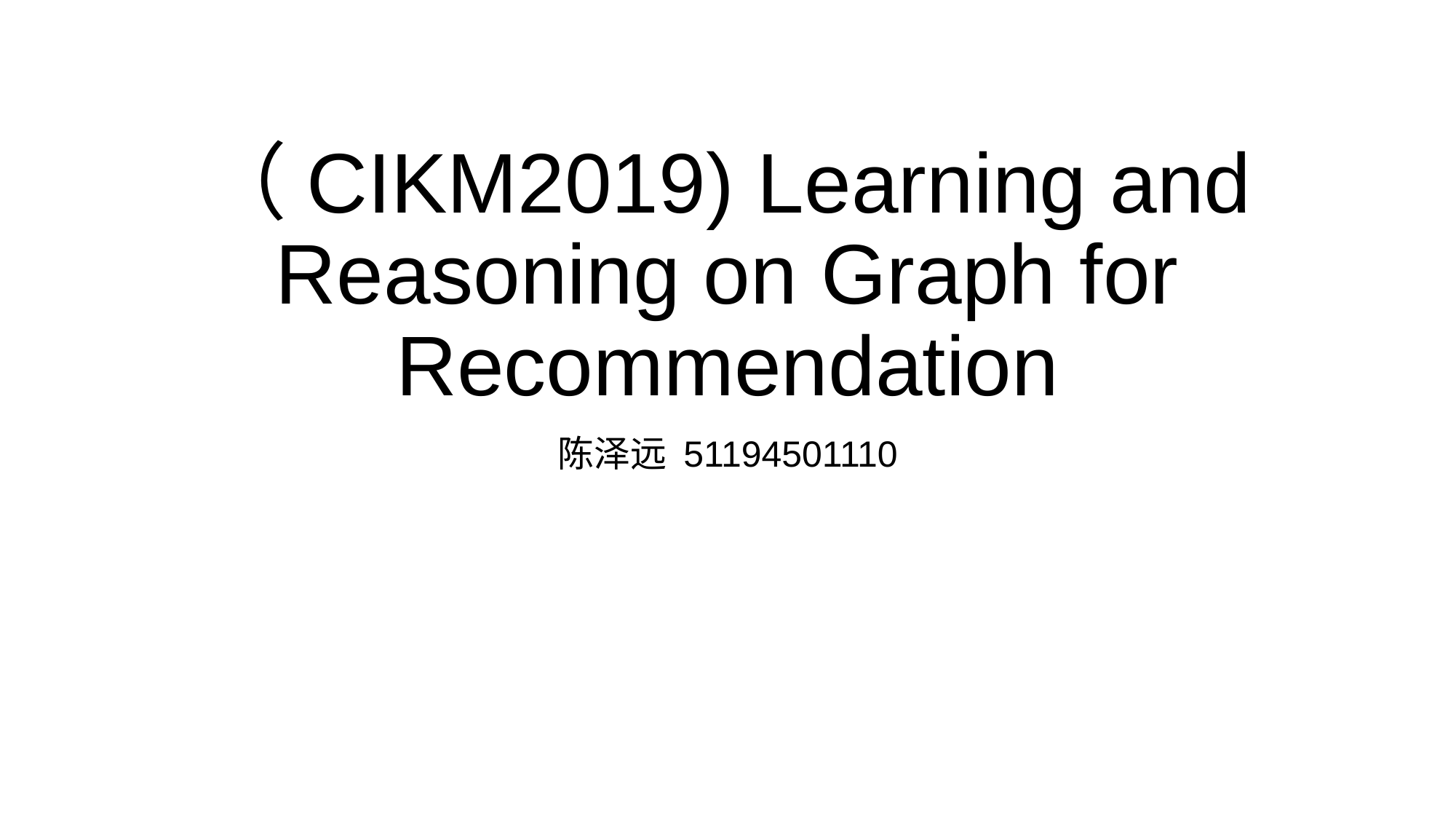

# （CIKM2019) Learning and Reasoning on Graph for Recommendation
陈泽远 51194501110